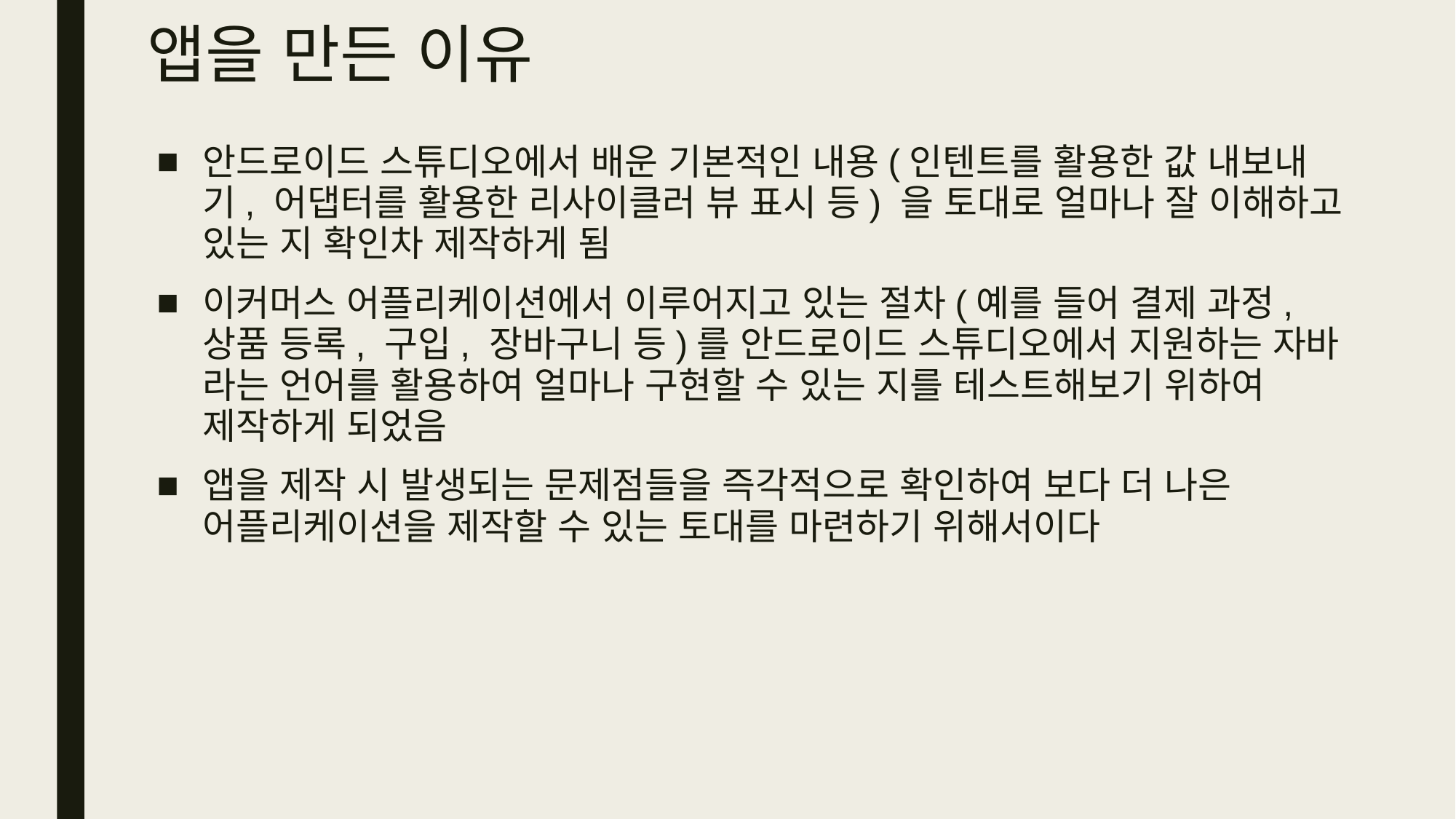

# 앱을 만든 이유
안드로이드 스튜디오에서 배운 기본적인 내용(인텐트를 활용한 값 내보내기, 어댑터를 활용한 리사이클러 뷰 표시 등) 을 토대로 얼마나 잘 이해하고 있는 지 확인차 제작하게 됨
이커머스 어플리케이션에서 이루어지고 있는 절차(예를 들어 결제 과정, 상품 등록, 구입, 장바구니 등)를 안드로이드 스튜디오에서 지원하는 자바 라는 언어를 활용하여 얼마나 구현할 수 있는 지를 테스트해보기 위하여 제작하게 되었음
앱을 제작 시 발생되는 문제점들을 즉각적으로 확인하여 보다 더 나은 어플리케이션을 제작할 수 있는 토대를 마련하기 위해서이다